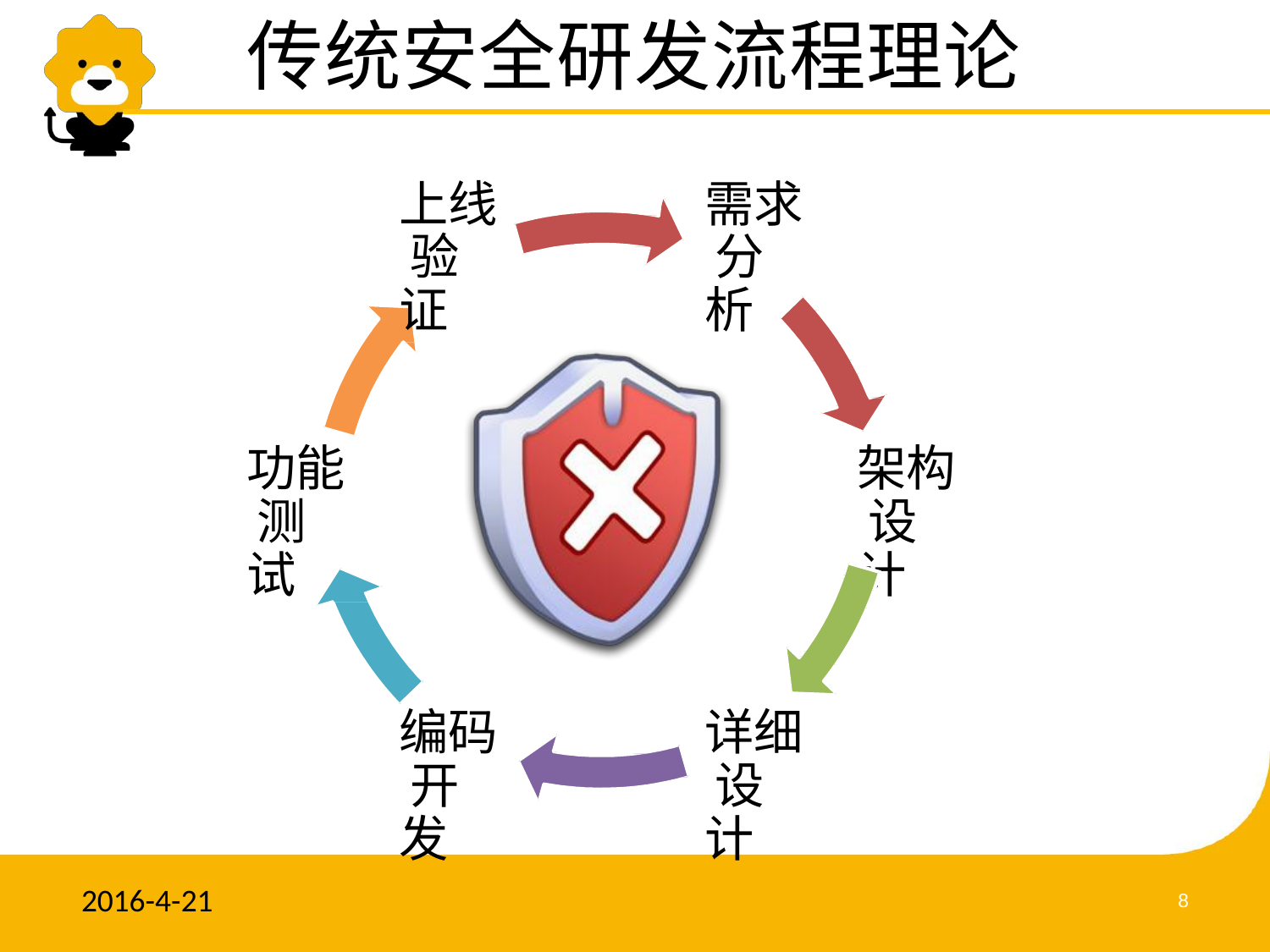

# 传统安全研发流程理论
上线  验证
需求  分析

功能  测试
架构  设计

编码  开发
详细  设计

2016-4-21
8